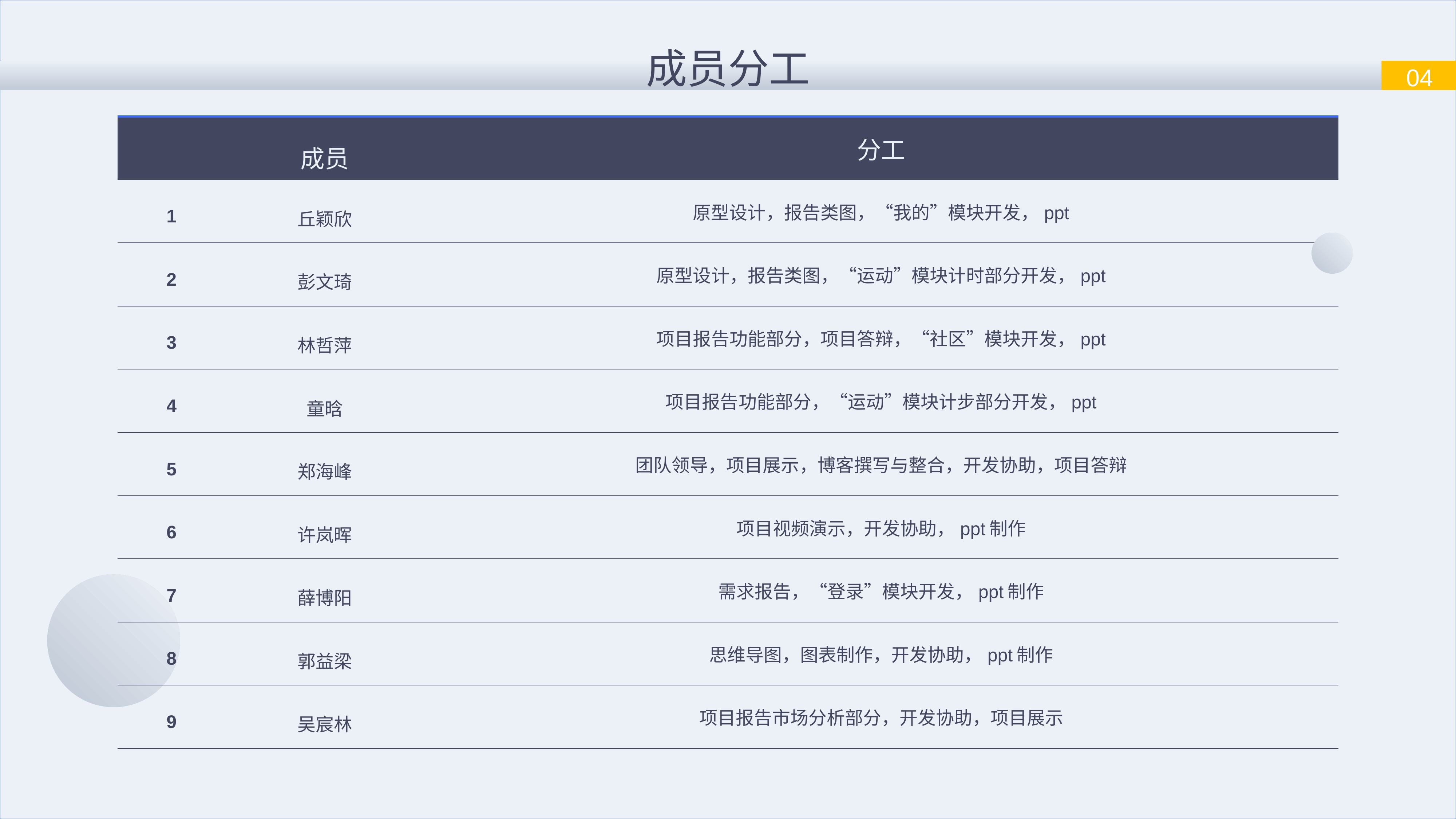

成员分工

04

|  | 成员 | 分工 |
| --- | --- | --- |
| 1 | 丘颖欣 | 原型设计，报告类图，“我的”模块开发，ppt |
| 2 | 彭文琦 | 原型设计，报告类图，“运动”模块计时部分开发，ppt |
| 3 | 林哲萍 | 项目报告功能部分，项目答辩，“社区”模块开发，ppt |
| 4 | 童晗 | 项目报告功能部分，“运动”模块计步部分开发，ppt |
| 5 | 郑海峰 | 团队领导，项目展示，博客撰写与整合，开发协助，项目答辩 |
| 6 | 许岚晖 | 项目视频演示，开发协助，ppt制作 |
| 7 | 薛博阳 | 需求报告，“登录”模块开发，ppt制作 |
| 8 | 郭益梁 | 思维导图，图表制作，开发协助，ppt制作 |
| 9 | 吴宸林 | 项目报告市场分析部分，开发协助，项目展示 |